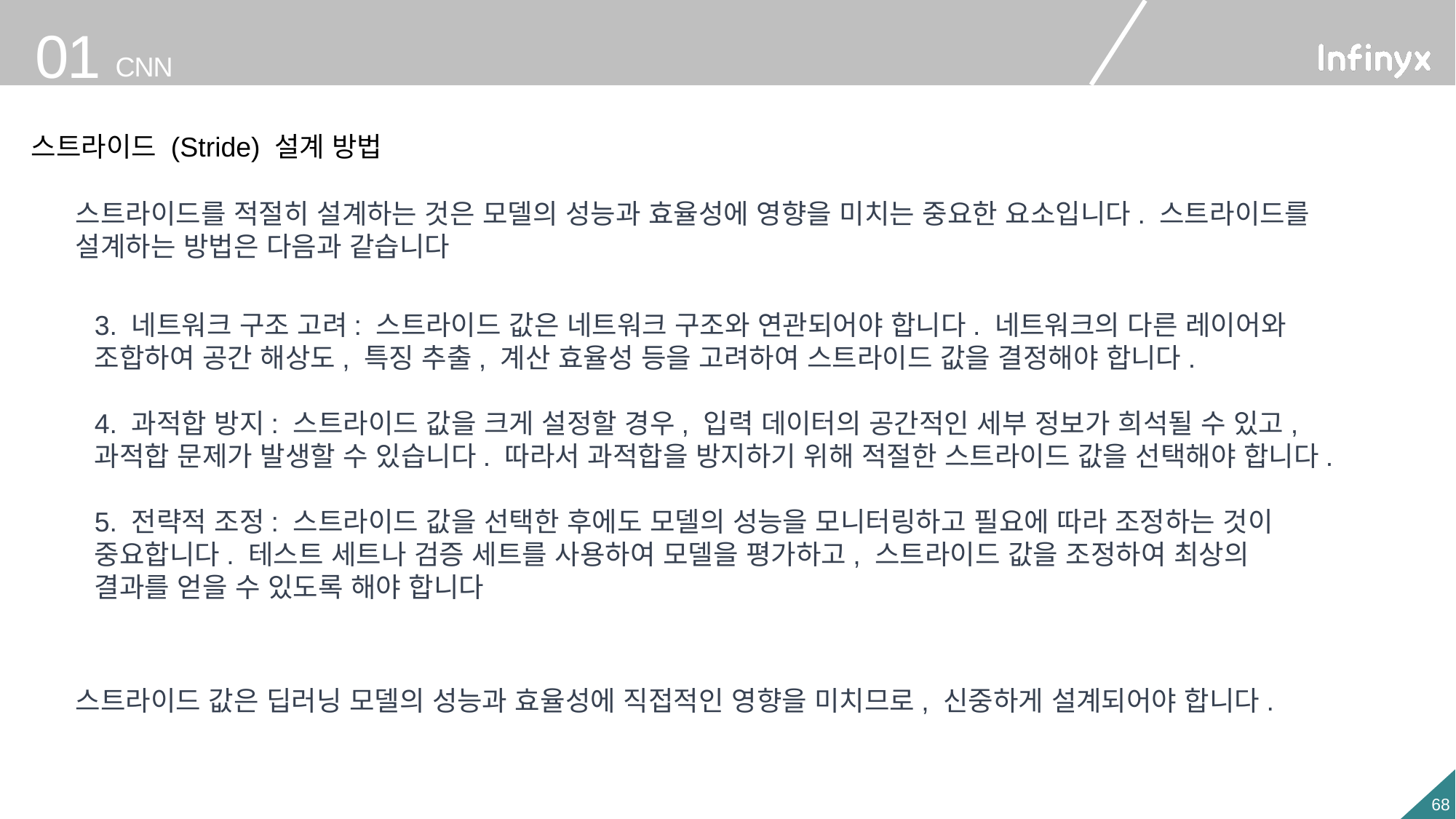

스트라이드 (Stride) 설계 방법
스트라이드를 적절히 설계하는 것은 모델의 성능과 효율성에 영향을 미치는 중요한 요소입니다. 스트라이드를 설계하는 방법은 다음과 같습니다
3. 네트워크 구조 고려: 스트라이드 값은 네트워크 구조와 연관되어야 합니다. 네트워크의 다른 레이어와 조합하여 공간 해상도, 특징 추출, 계산 효율성 등을 고려하여 스트라이드 값을 결정해야 합니다.

4. 과적합 방지: 스트라이드 값을 크게 설정할 경우, 입력 데이터의 공간적인 세부 정보가 희석될 수 있고, 과적합 문제가 발생할 수 있습니다. 따라서 과적합을 방지하기 위해 적절한 스트라이드 값을 선택해야 합니다.

5. 전략적 조정: 스트라이드 값을 선택한 후에도 모델의 성능을 모니터링하고 필요에 따라 조정하는 것이 중요합니다. 테스트 세트나 검증 세트를 사용하여 모델을 평가하고, 스트라이드 값을 조정하여 최상의 결과를 얻을 수 있도록 해야 합니다
스트라이드 값은 딥러닝 모델의 성능과 효율성에 직접적인 영향을 미치므로, 신중하게 설계되어야 합니다.